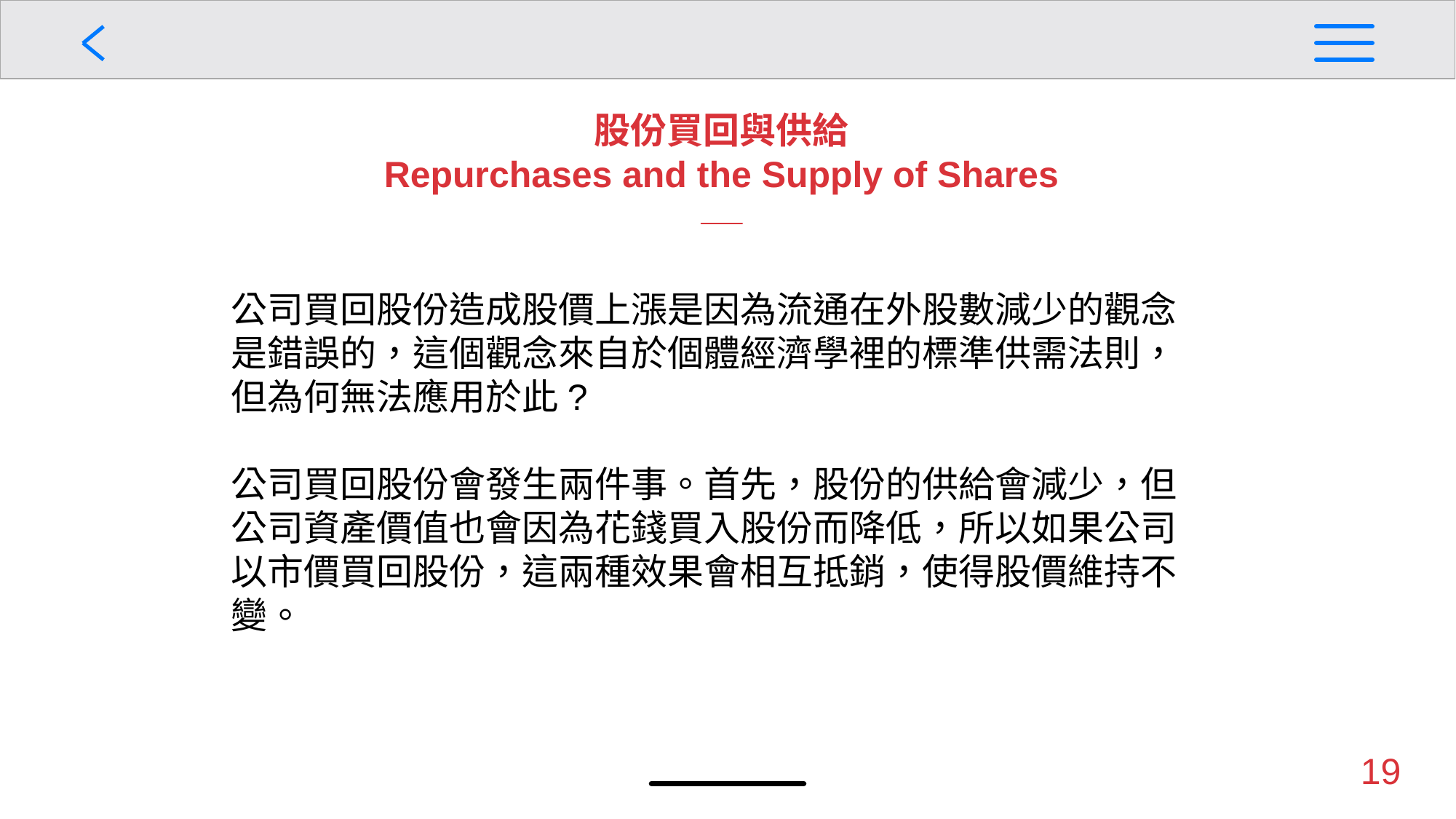

股份買回與供給
Repurchases and the Supply of Shares
公司買回股份造成股價上漲是因為流通在外股數減少的觀念是錯誤的，這個觀念來自於個體經濟學裡的標準供需法則，但為何無法應用於此?

公司買回股份會發生兩件事。首先，股份的供給會減少，但公司資產價值也會因為花錢買入股份而降低，所以如果公司以市價買回股份，這兩種效果會相互抵銷，使得股價維持不變。
19